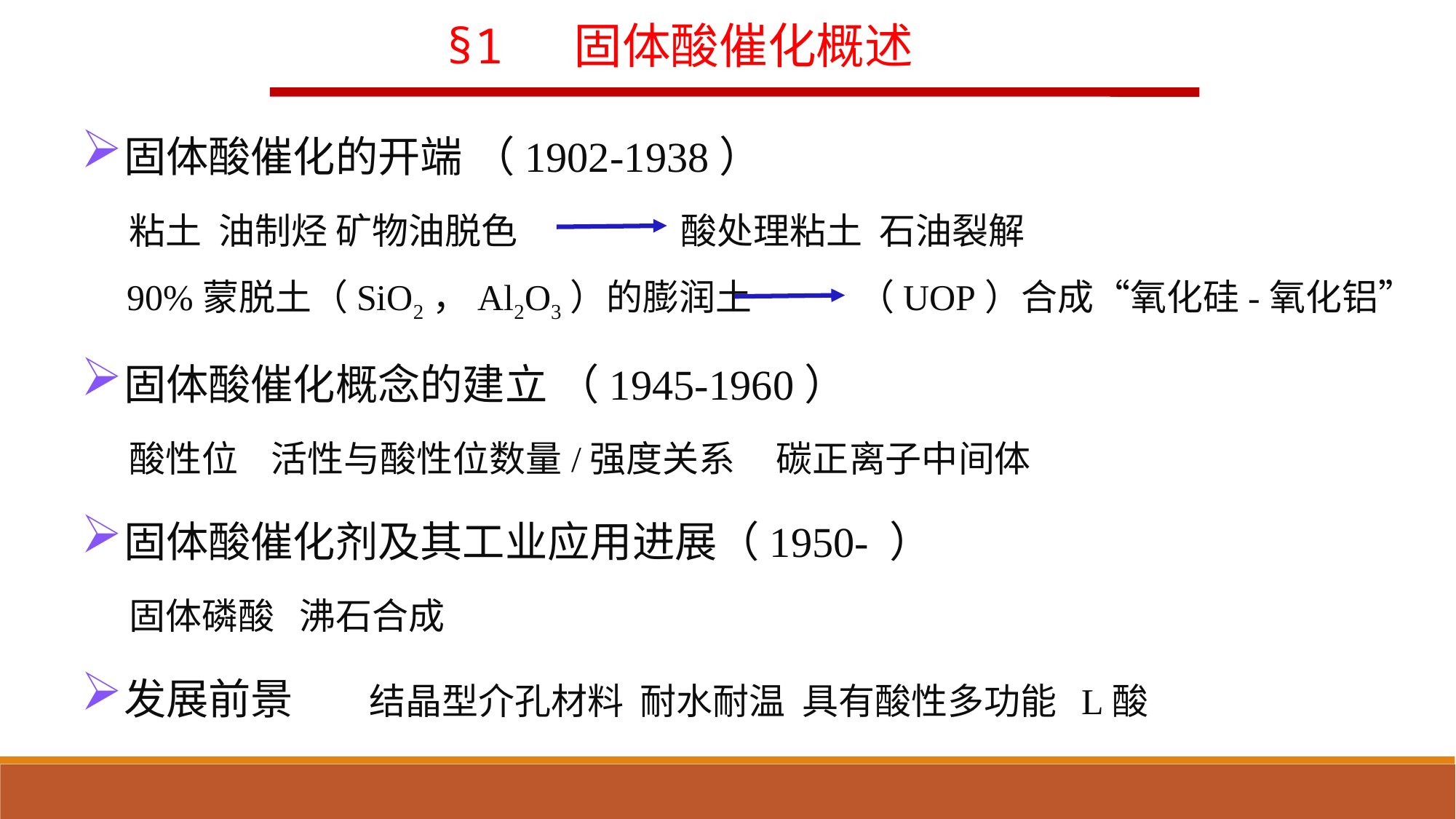

§1  固体酸催化概述

固体酸催化的开端 （1902-1938）
    粘土  油制烃 矿物油脱色                    酸处理粘土  石油裂解
     90%蒙脱土（SiO2，Al2O3）的膨润土             （UOP）合成“氧化硅-氧化铝”
固体酸催化概念的建立 （1945-1960）
    酸性位    活性与酸性位数量/强度关系     碳正离子中间体
固体酸催化剂及其工业应用进展（1950- ）
    固体磷酸   沸石合成
发展前景        结晶型介孔材料  耐水耐温  具有酸性多功能  L酸